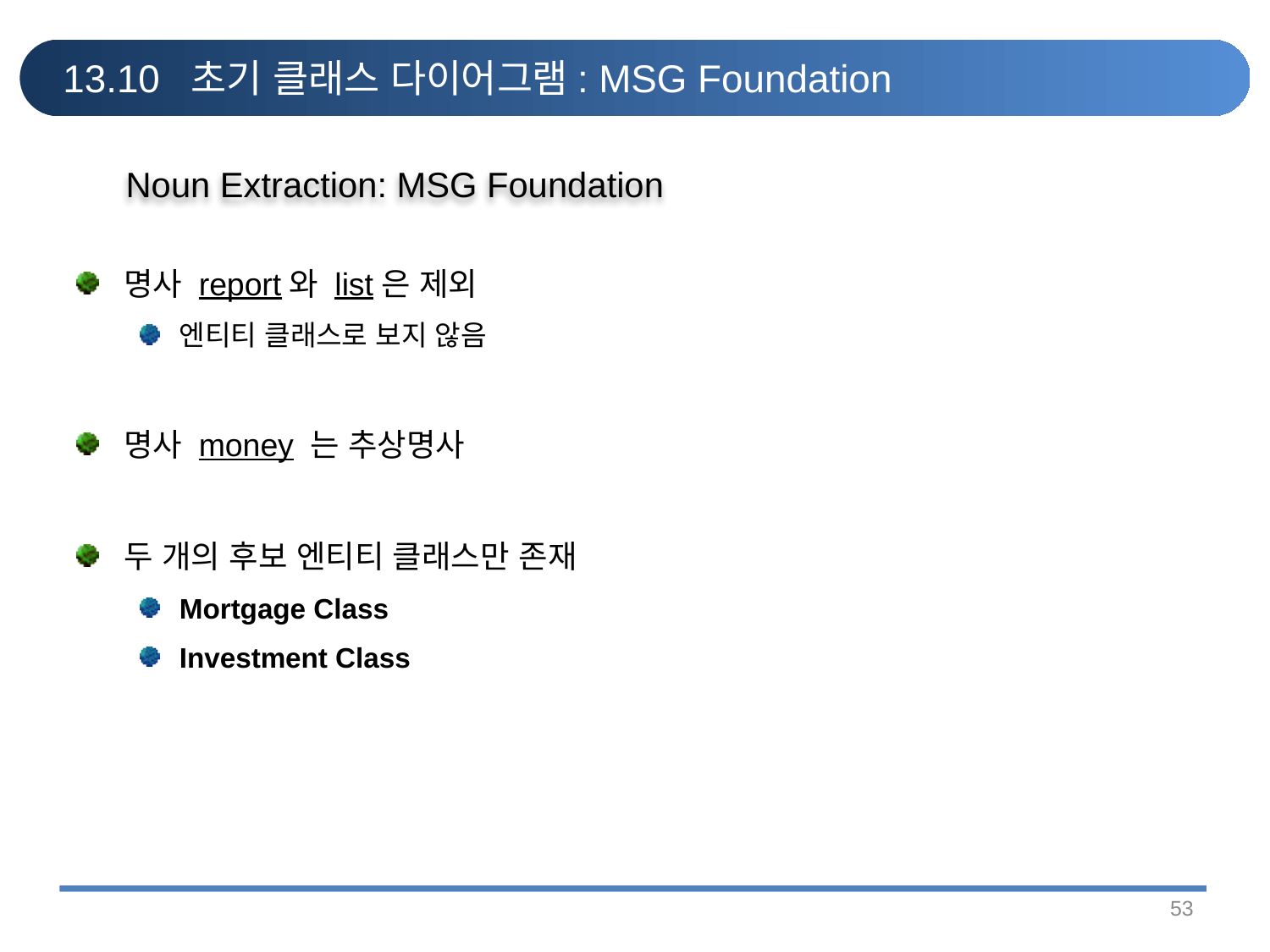

# 13.10  초기 클래스 다이어그램: MSG Foundation
Noun Extraction: MSG Foundation
명사 report와 list은 제외
엔티티 클래스로 보지 않음

명사 money 는 추상명사

두 개의 후보 엔티티 클래스만 존재
Mortgage Class
Investment Class

53